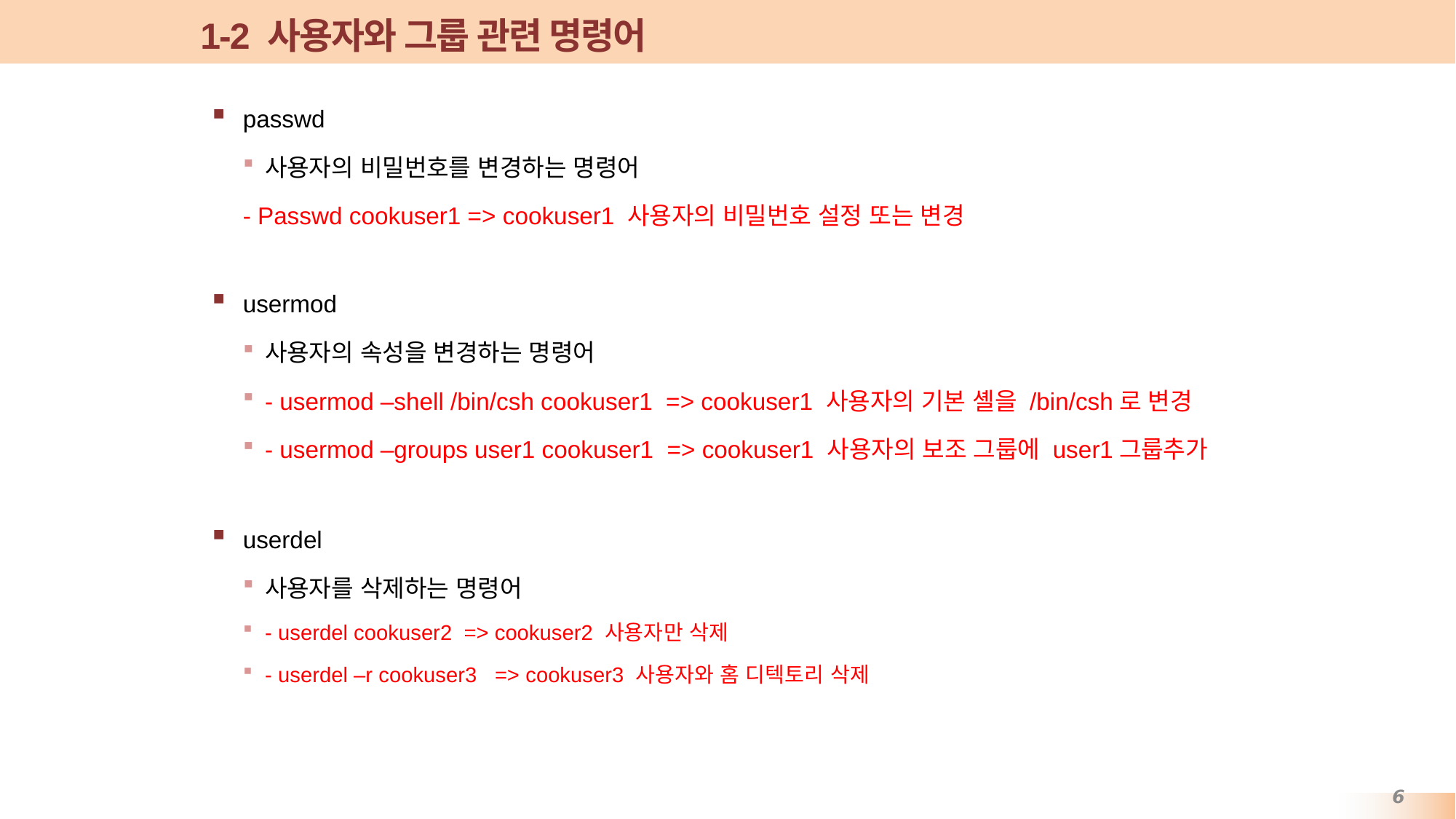

# 1-2 사용자와 그룹 관련 명령어
passwd
사용자의 비밀번호를 변경하는 명령어
- Passwd cookuser1 => cookuser1 사용자의 비밀번호 설정 또는 변경

usermod
사용자의 속성을 변경하는 명령어
- usermod –shell /bin/csh cookuser1  => cookuser1 사용자의 기본 셸을 /bin/csh로 변경
- usermod –groups user1 cookuser1  => cookuser1 사용자의 보조 그룹에 user1그룹추가

userdel
사용자를 삭제하는 명령어
- userdel cookuser2  => cookuser2 사용자만 삭제
- userdel –r cookuser3   => cookuser3 사용자와 홈 디텍토리 삭제